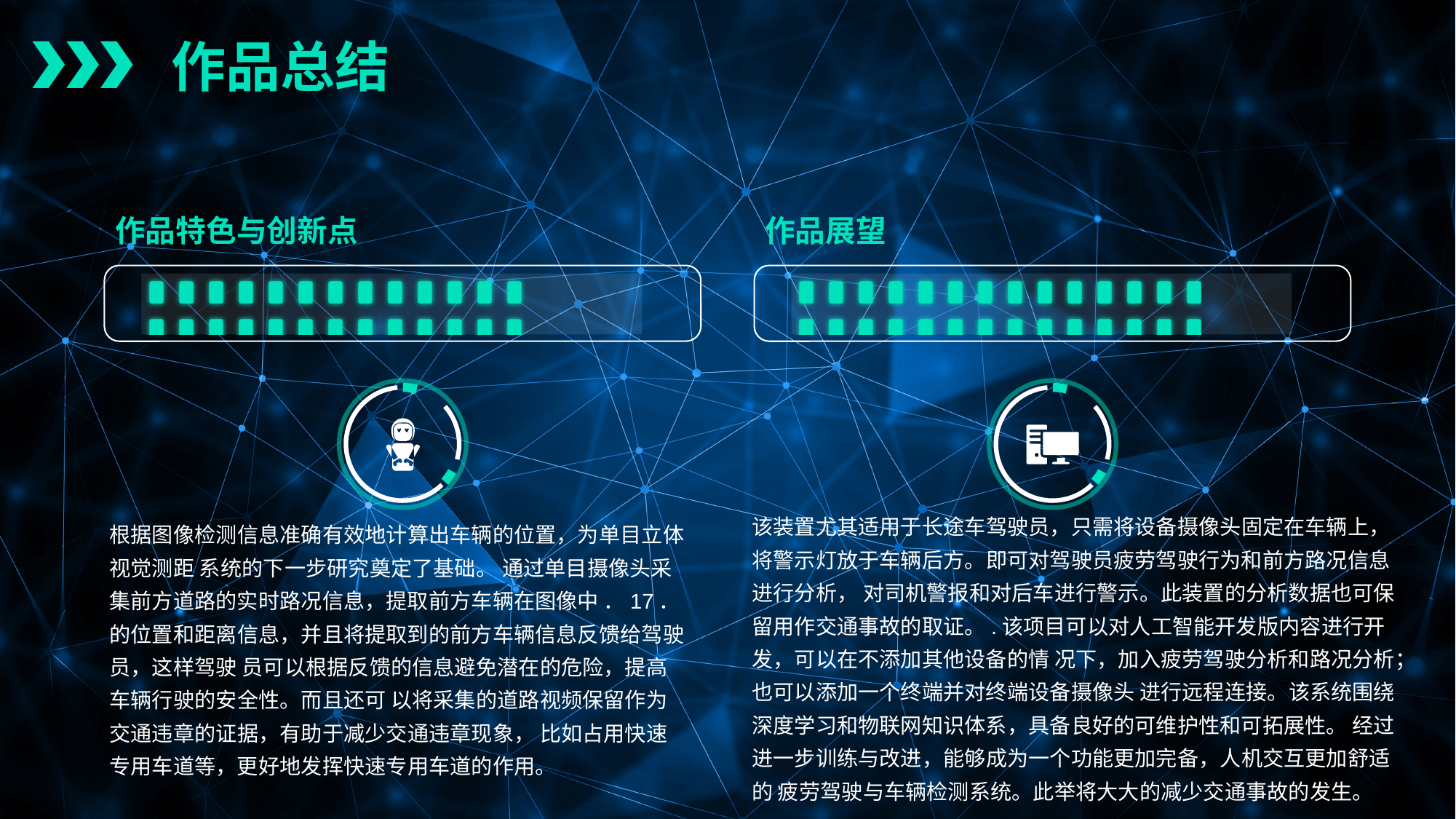

作品总结

作品特色与创新点
作品展望

### Chart

| Category | 4 | 系列 2 |
|---|---|---|
| 类别 1 | 5.0 | 3.9 |

### Chart

| Category | 系列 1 | 系列 2 |
|---|---|---|
| 类别 1 | 5.0 | 4.1 |

该装置尤其适用于长途车驾驶员，只需将设备摄像头固定在车辆上， 将警示灯放于车辆后方。即可对驾驶员疲劳驾驶行为和前方路况信息进行分析， 对司机警报和对后车进行警示。此装置的分析数据也可保留用作交通事故的取证。.该项目可以对人工智能开发版内容进行开发，可以在不添加其他设备的情 况下，加入疲劳驾驶分析和路况分析；也可以添加一个终端并对终端设备摄像头 进行远程连接。该系统围绕深度学习和物联网知识体系，具备良好的可维护性和可拓展性。 经过进一步训练与改进，能够成为一个功能更加完备，人机交互更加舒适的 疲劳驾驶与车辆检测系统。此举将大大的减少交通事故的发生。
根据图像检测信息准确有效地计算出车辆的位置，为单目立体视觉测距 系统的下一步研究奠定了基础。 通过单目摄像头采集前方道路的实时路况信息，提取前方车辆在图像中 ．17． 的位置和距离信息，并且将提取到的前方车辆信息反馈给驾驶员，这样驾驶 员可以根据反馈的信息避免潜在的危险，提高车辆行驶的安全性。而且还可 以将采集的道路视频保留作为交通违章的证据，有助于减少交通违章现象， 比如占用快速专用车道等，更好地发挥快速专用车道的作用。